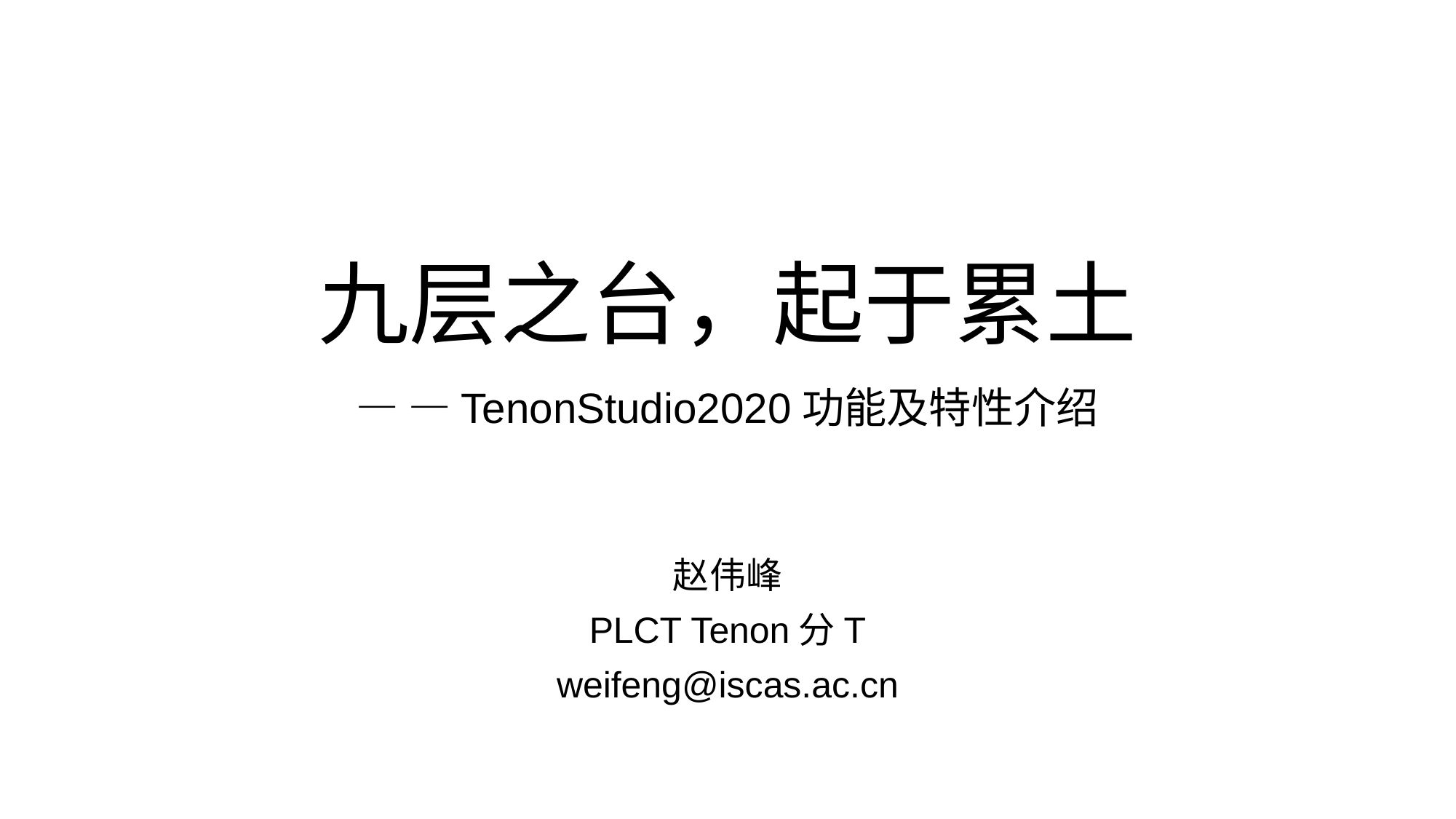

# 九层之台，起于累土 — —TenonStudio2020功能及特性介绍
赵伟峰
PLCT Tenon分T
weifeng@iscas.ac.cn